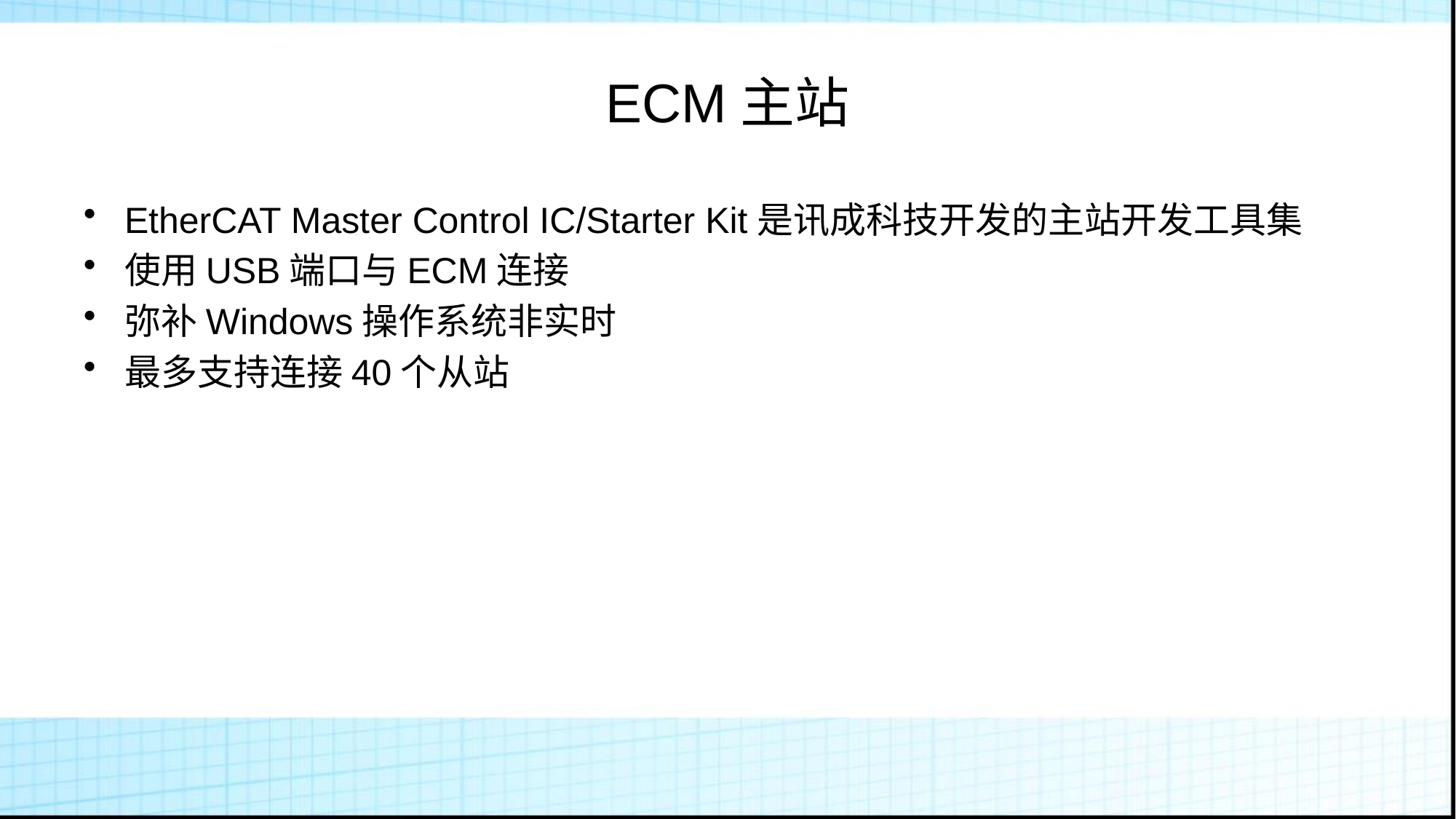

# ECM主站
EtherCAT Master Control IC/Starter Kit是讯成科技开发的主站开发工具集
使用USB端口与ECM连接
弥补Windows操作系统非实时
最多支持连接40个从站